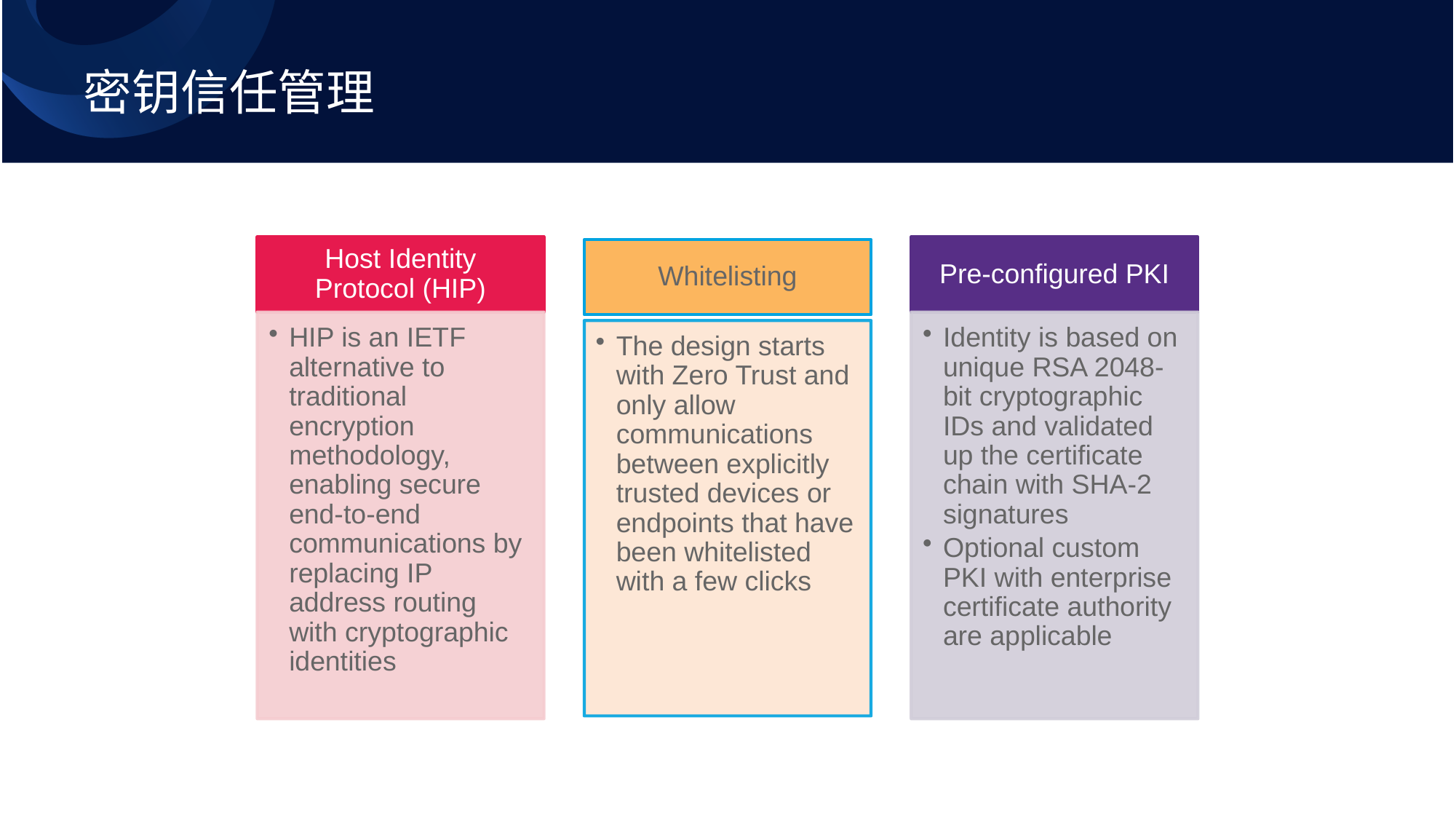

# 密钥信任管理
Host Identity Protocol (HIP)
HIP is an IETF alternative to traditional encryption methodology, enabling secure end-to-end communications by replacing IP address routing with cryptographic identities
Whitelisting
The design starts with Zero Trust and only allow communications between explicitly trusted devices or endpoints that have been whitelisted with a few clicks
Pre-configured PKI
Identity is based on unique RSA 2048-bit cryptographic IDs and validated up the certificate chain with SHA-2 signatures
Optional custom PKI with enterprise certificate authority are applicable